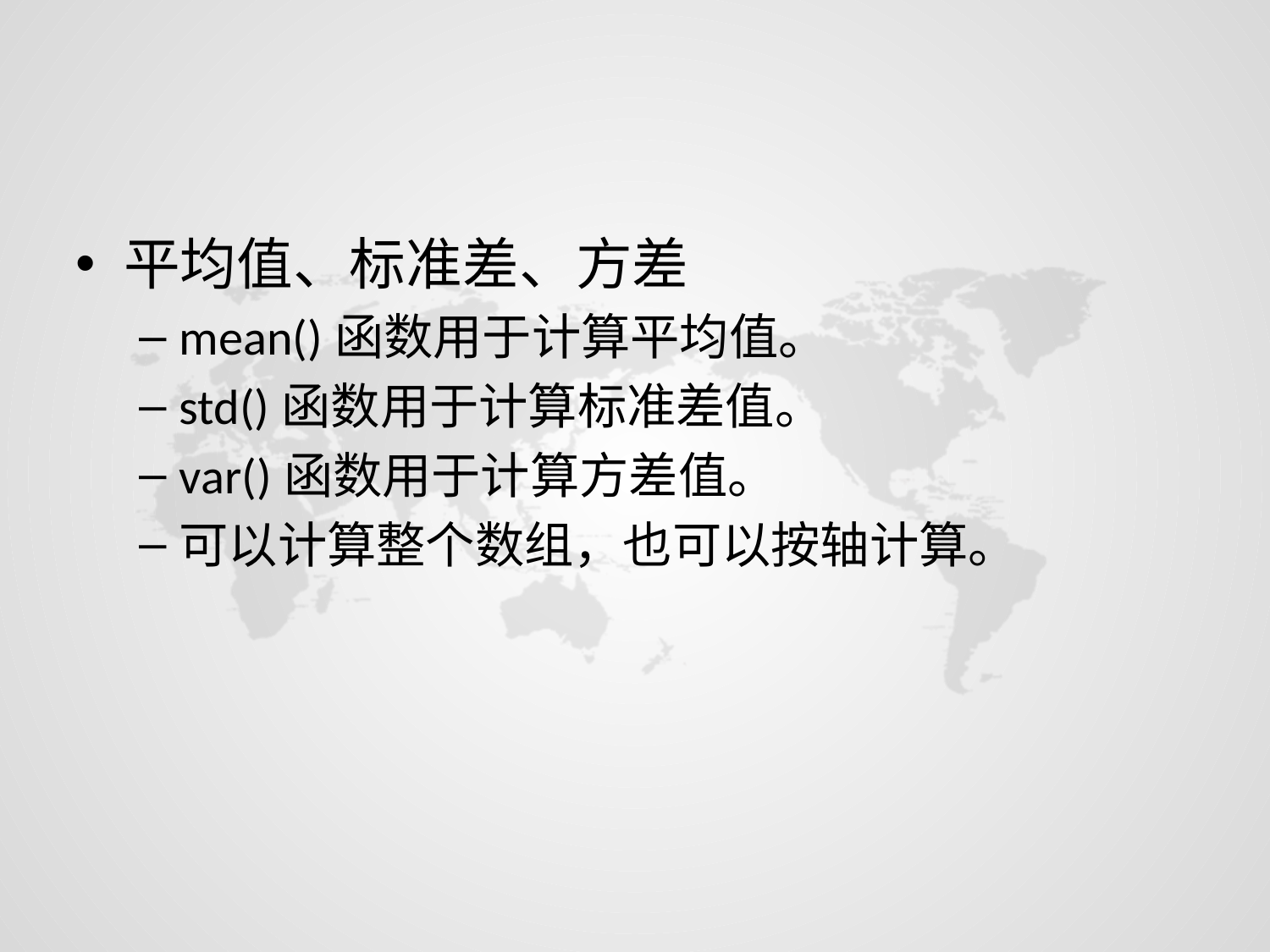

#
平均值、标准差、方差
mean()函数用于计算平均值。
std()函数用于计算标准差值。
var()函数用于计算方差值。
可以计算整个数组，也可以按轴计算。